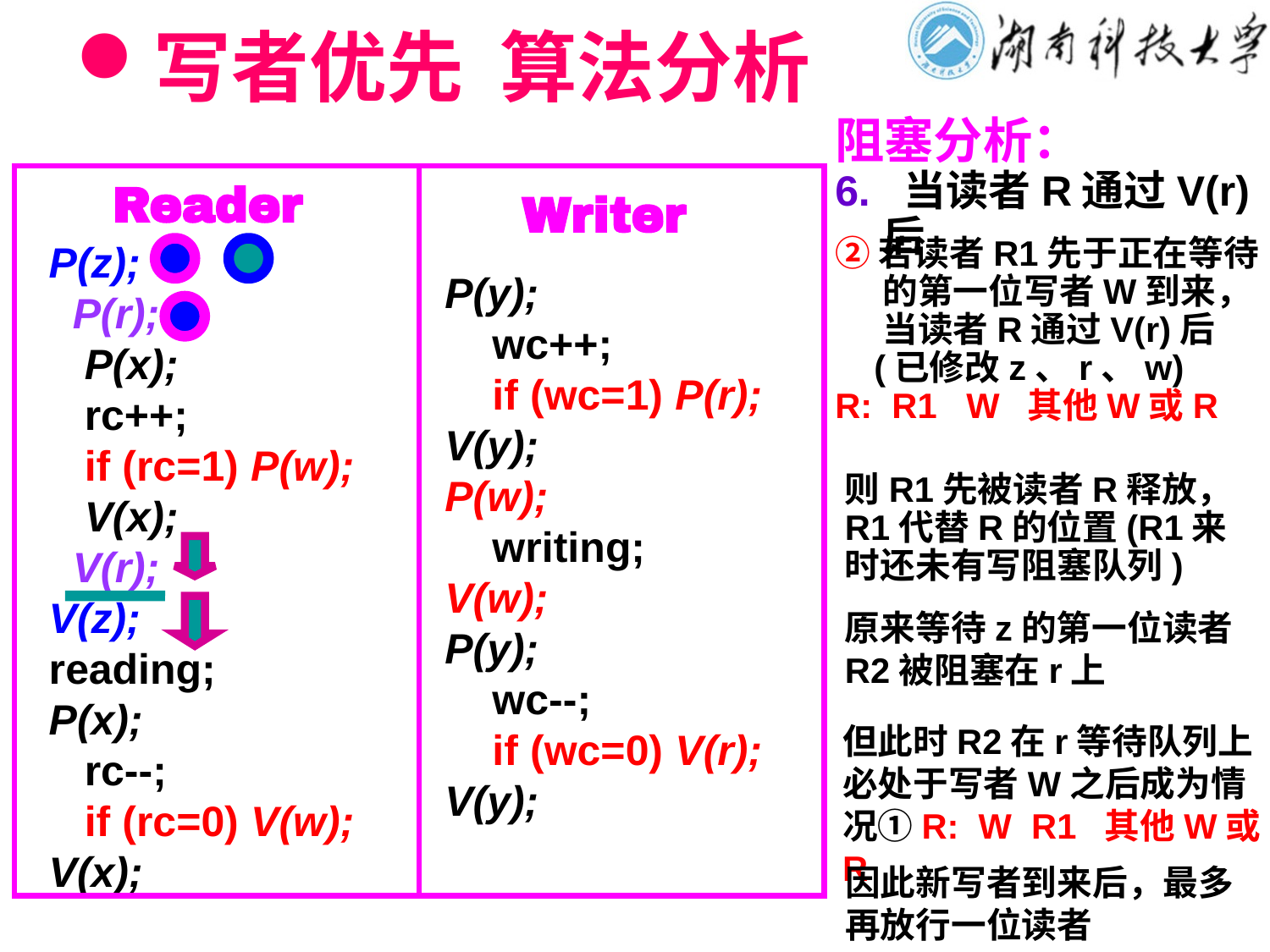

# 写者优先  算法分析
阻塞分析：
6.  当读者R通过V(r)后

Reader

Writer
②若读者R1先于正在等待的第一位写者W到来，当读者R通过V(r)后
    (已修改z、r、w)
R:  R1   W  其他W或R
P(z);
  P(r);
   P(x);
   rc++;
   if (rc=1) P(w);
   V(x);
  V(r);
V(z);
reading;
P(x);
   rc--;
   if (rc=0) V(w);
V(x);

P(y);
    wc++;
    if (wc=1) P(r);
V(y);
P(w);
    writing;
V(w);
P(y);
    wc--;
    if (wc=0) V(r);
V(y);

则R1先被读者R释放，R1代替R的位置(R1来时还未有写阻塞队列)

原来等待z的第一位读者R2被阻塞在r上

但此时R2在r等待队列上必处于写者W之后成为情况①R:  W  R1  其他W或R

因此新写者到来后，最多再放行一位读者